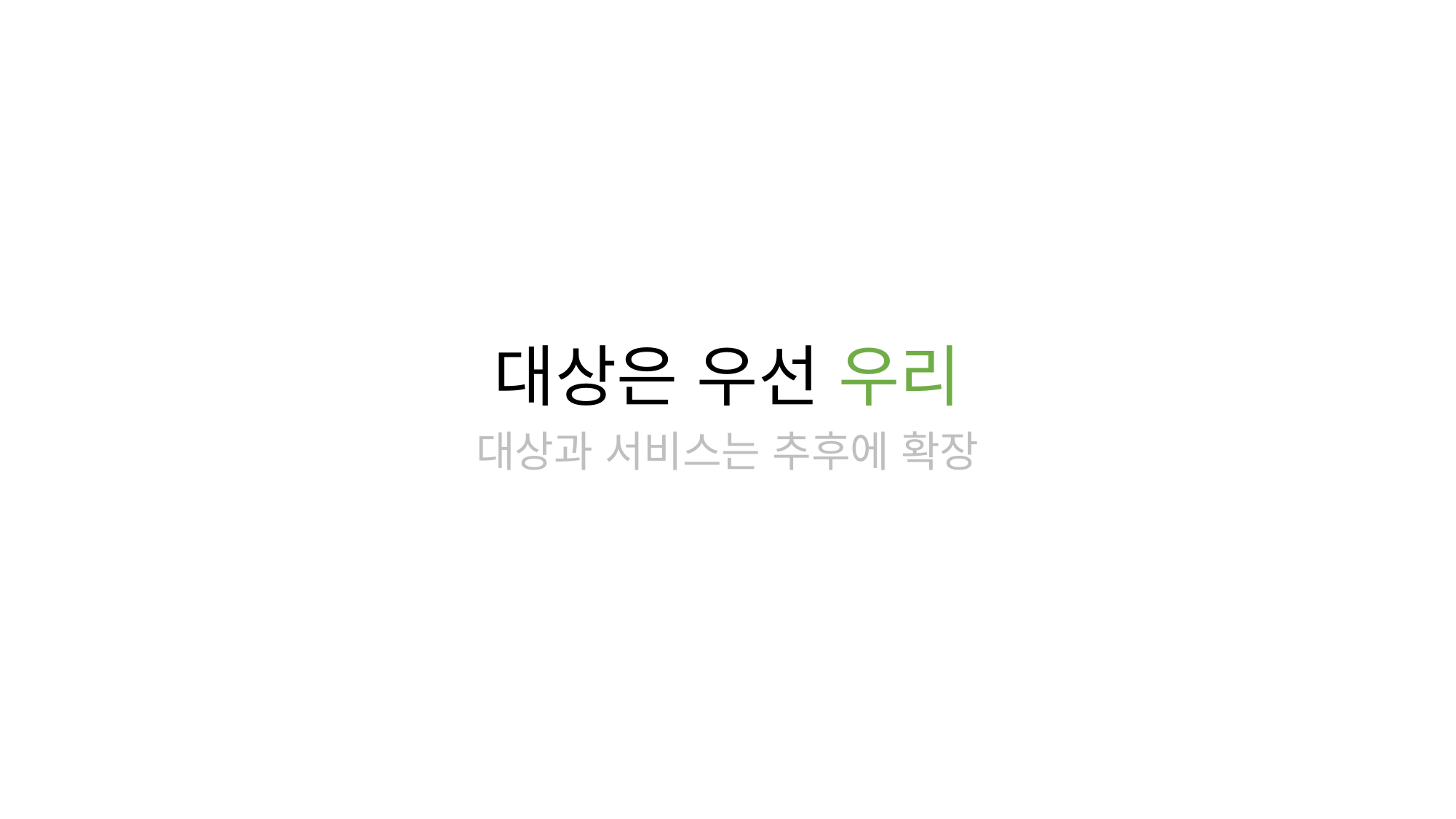

대상은 우선 우리
대상과 서비스는 추후에 확장